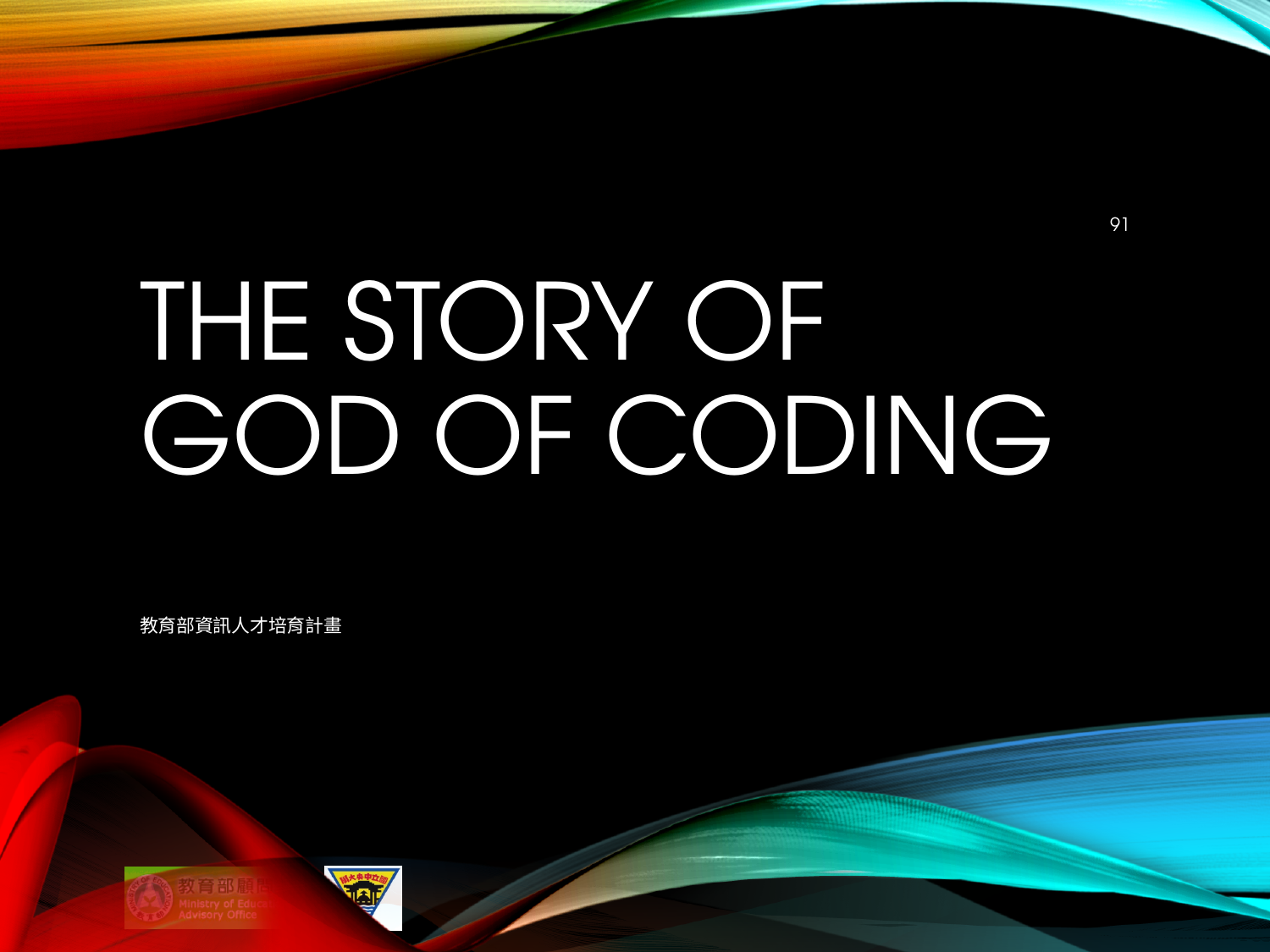

91
# The Story of god of coding

教育部資訊人才培育計畫